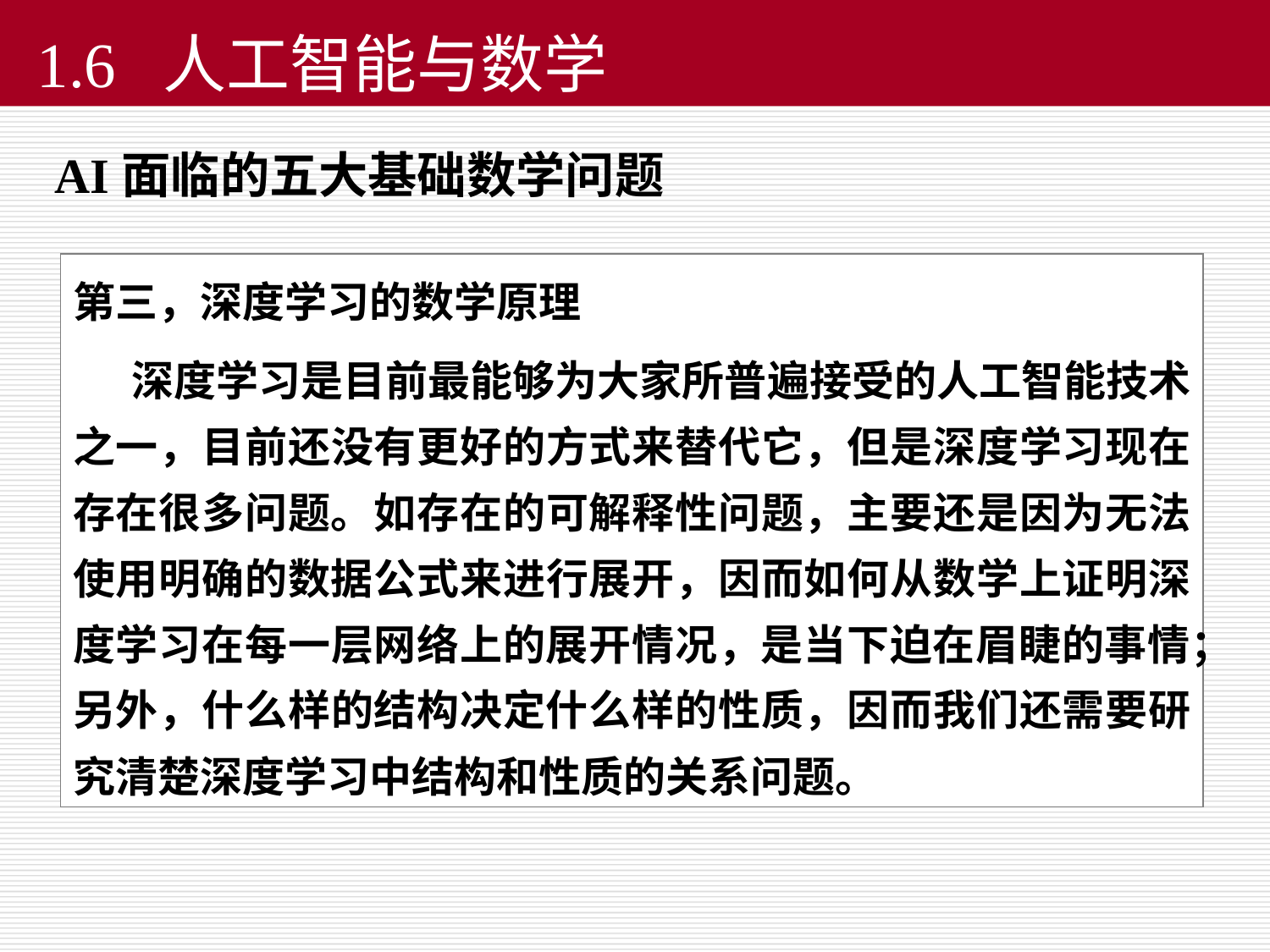

1.6  人工智能与数学
AI面临的五大基础数学问题
第三，深度学习的数学原理
     深度学习是目前最能够为大家所普遍接受的人工智能技术之一，目前还没有更好的方式来替代它，但是深度学习现在存在很多问题。如存在的可解释性问题，主要还是因为无法使用明确的数据公式来进行展开，因而如何从数学上证明深度学习在每一层网络上的展开情况，是当下迫在眉睫的事情；另外，什么样的结构决定什么样的性质，因而我们还需要研究清楚深度学习中结构和性质的关系问题。
92